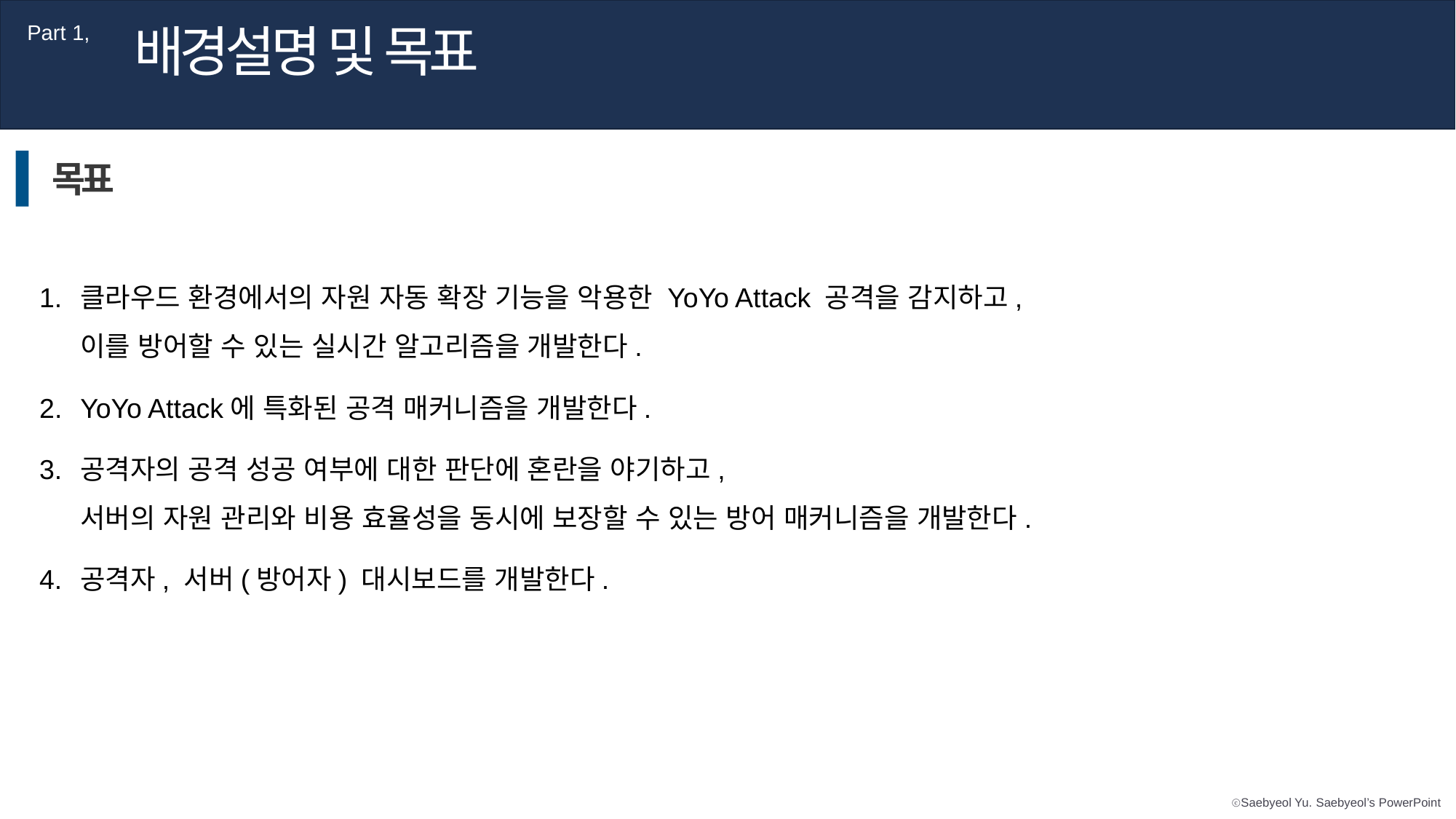

배경설명 및 목표
Part 1,

목표
클라우드 환경에서의 자원 자동 확장 기능을 악용한 YoYo Attack 공격을 감지하고,
이를 방어할 수 있는 실시간 알고리즘을 개발한다.
YoYo Attack에 특화된 공격 매커니즘을 개발한다.
공격자의 공격 성공 여부에 대한 판단에 혼란을 야기하고,
서버의 자원 관리와 비용 효율성을 동시에 보장할 수 있는 방어 매커니즘을 개발한다.
공격자, 서버(방어자) 대시보드를 개발한다.